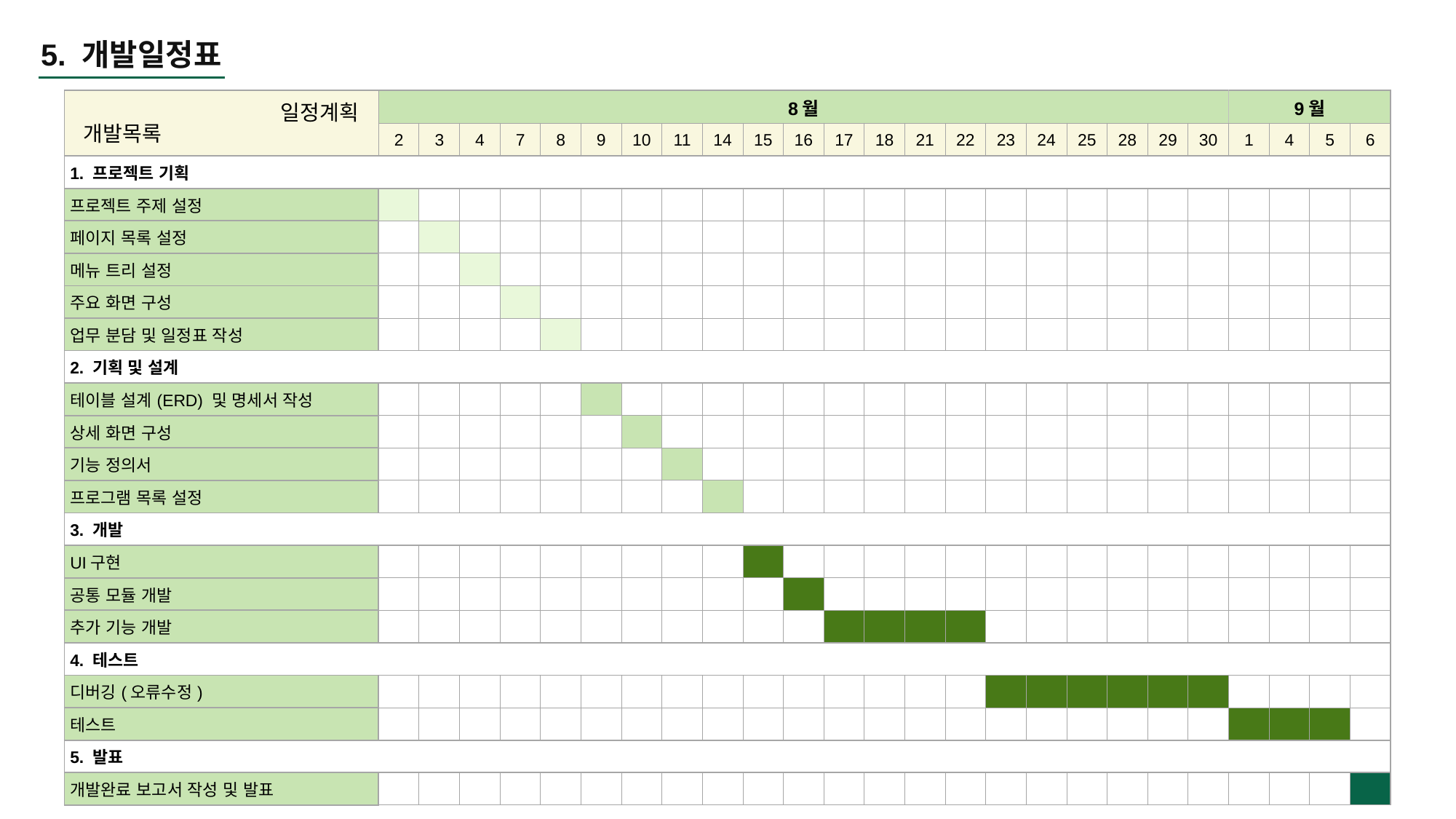

5. 개발일정표
|  | 8월 |  |  |  |  |  |  |  |  |  |  |  |  |  |  |  |  |  |  |  |  | 9월 |  |  |  |
| --- | --- | --- | --- | --- | --- | --- | --- | --- | --- | --- | --- | --- | --- | --- | --- | --- | --- | --- | --- | --- | --- | --- | --- | --- | --- |
|  | 2 | 3 | 4 | 7 | 8 | 9 | 10 | 11 | 14 | 15 | 16 | 17 | 18 | 21 | 22 | 23 | 24 | 25 | 28 | 29 | 30 | 1 | 4 | 5 | 6 |
| 1. 프로젝트 기획 |  |  |  |  |  |  |  |  |  |  |  |  |  |  |  |  |  |  |  |  |  |  |  |  |  |
| 프로젝트 주제 설정 |  |  |  |  |  |  |  |  |  |  |  |  |  |  |  |  |  |  |  |  |  |  |  |  |  |
| 페이지 목록 설정 |  |  |  |  |  |  |  |  |  |  |  |  |  |  |  |  |  |  |  |  |  |  |  |  |  |
| 메뉴 트리 설정 |  |  |  |  |  |  |  |  |  |  |  |  |  |  |  |  |  |  |  |  |  |  |  |  |  |
| 주요 화면 구성 |  |  |  |  |  |  |  |  |  |  |  |  |  |  |  |  |  |  |  |  |  |  |  |  |  |
| 업무 분담 및 일정표 작성 |  |  |  |  |  |  |  |  |  |  |  |  |  |  |  |  |  |  |  |  |  |  |  |  |  |
| 2. 기획 및 설계 |  |  |  |  |  |  |  |  |  |  |  |  |  |  |  |  |  |  |  |  |  |  |  |  |  |
| 테이블 설계(ERD) 및 명세서 작성 |  |  |  |  |  |  |  |  |  |  |  |  |  |  |  |  |  |  |  |  |  |  |  |  |  |
| 상세 화면 구성 |  |  |  |  |  |  |  |  |  |  |  |  |  |  |  |  |  |  |  |  |  |  |  |  |  |
| 기능 정의서 |  |  |  |  |  |  |  |  |  |  |  |  |  |  |  |  |  |  |  |  |  |  |  |  |  |
| 프로그램 목록 설정 |  |  |  |  |  |  |  |  |  |  |  |  |  |  |  |  |  |  |  |  |  |  |  |  |  |
| 3. 개발 |  |  |  |  |  |  |  |  |  |  |  |  |  |  |  |  |  |  |  |  |  |  |  |  |  |
| UI구현 |  |  |  |  |  |  |  |  |  |  |  |  |  |  |  |  |  |  |  |  |  |  |  |  |  |
| 공통 모듈 개발 |  |  |  |  |  |  |  |  |  |  |  |  |  |  |  |  |  |  |  |  |  |  |  |  |  |
| 추가 기능 개발 |  |  |  |  |  |  |  |  |  |  |  |  |  |  |  |  |  |  |  |  |  |  |  |  |  |
| 4. 테스트 |  |  |  |  |  |  |  |  |  |  |  |  |  |  |  |  |  |  |  |  |  |  |  |  |  |
| 디버깅(오류수정) |  |  |  |  |  |  |  |  |  |  |  |  |  |  |  |  |  |  |  |  |  |  |  |  |  |
| 테스트 |  |  |  |  |  |  |  |  |  |  |  |  |  |  |  |  |  |  |  |  |  |  |  |  |  |
| 5. 발표 |  |  |  |  |  |  |  |  |  |  |  |  |  |  |  |  |  |  |  |  |  |  |  |  |  |
| 개발완료 보고서 작성 및 발표 |  |  |  |  |  |  |  |  |  |  |  |  |  |  |  |  |  |  |  |  |  |  |  |  |  |
일정계획
개발목록